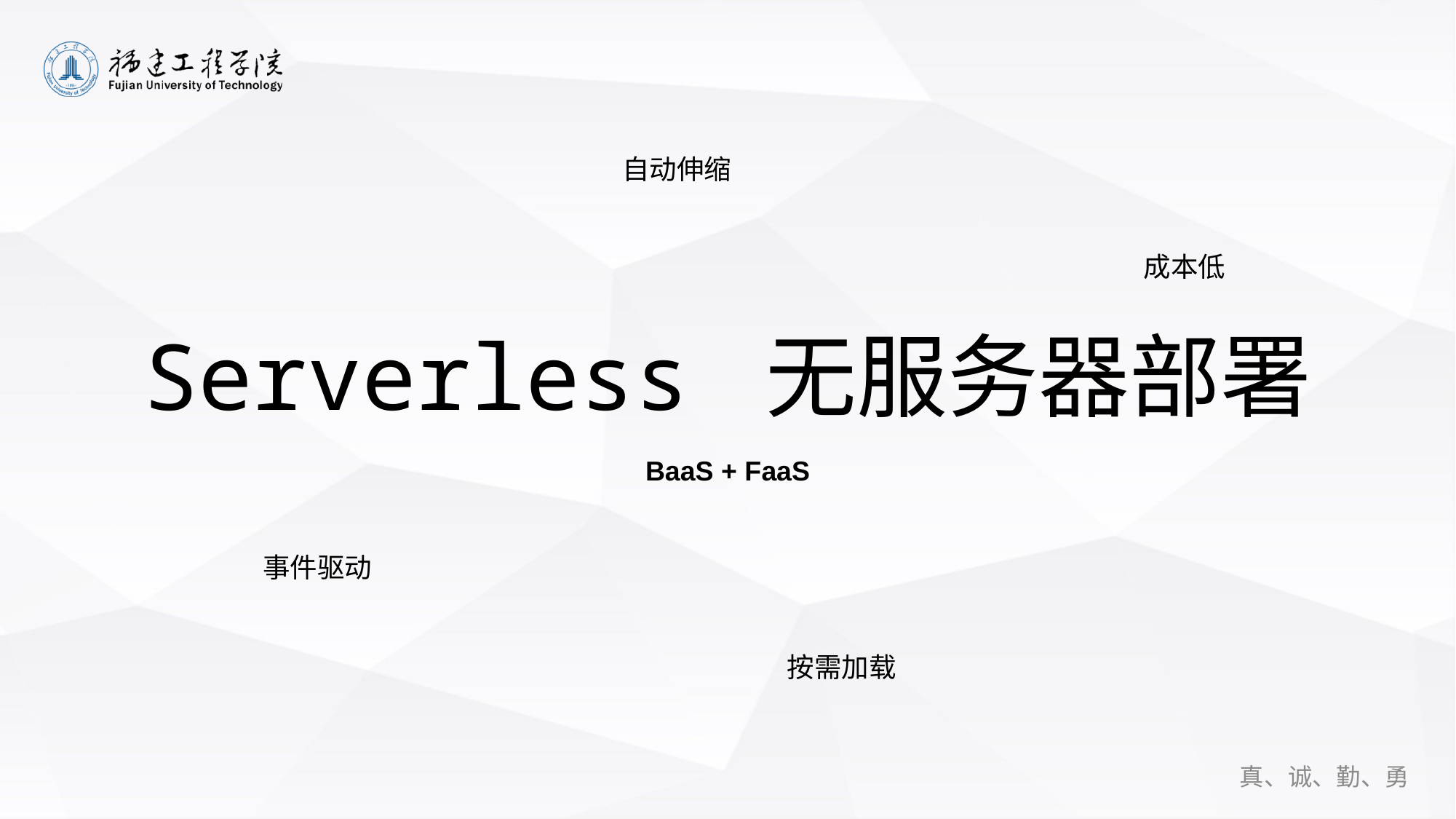

自动伸缩
成本低
Serverless 无服务器部署
BaaS + FaaS
事件驱动
按需加载